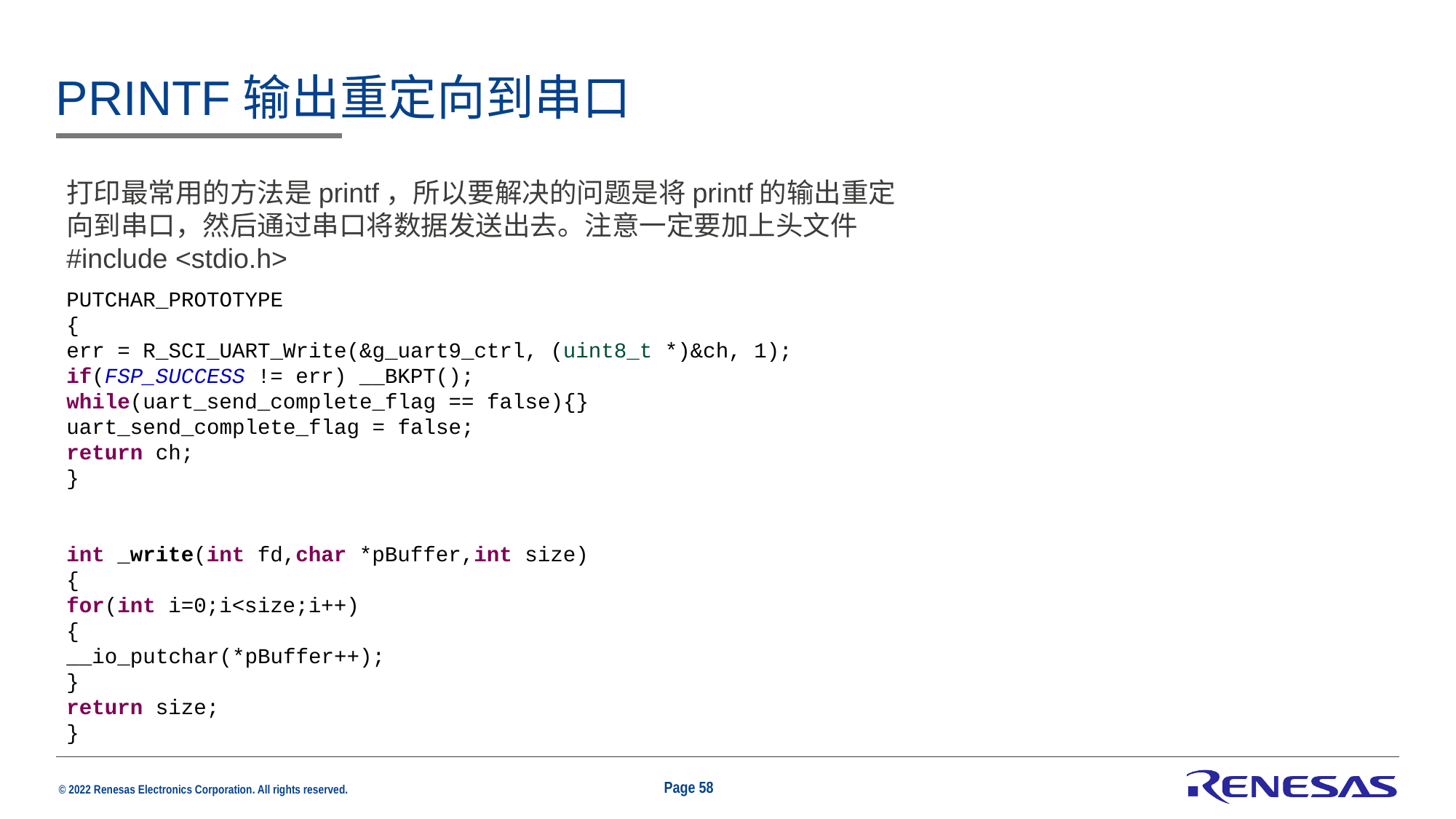

# printf输出重定向到串口
打印最常用的方法是printf，所以要解决的问题是将printf的输出重定向到串口，然后通过串口将数据发送出去。注意一定要加上头文件#include <stdio.h>
PUTCHAR_PROTOTYPE
{
err = R_SCI_UART_Write(&g_uart9_ctrl, (uint8_t *)&ch, 1);
if(FSP_SUCCESS != err) __BKPT();
while(uart_send_complete_flag == false){}
uart_send_complete_flag = false;
return ch;
}

int _write(int fd,char *pBuffer,int size)
{
for(int i=0;i<size;i++)
{
__io_putchar(*pBuffer++);
}
return size;
}